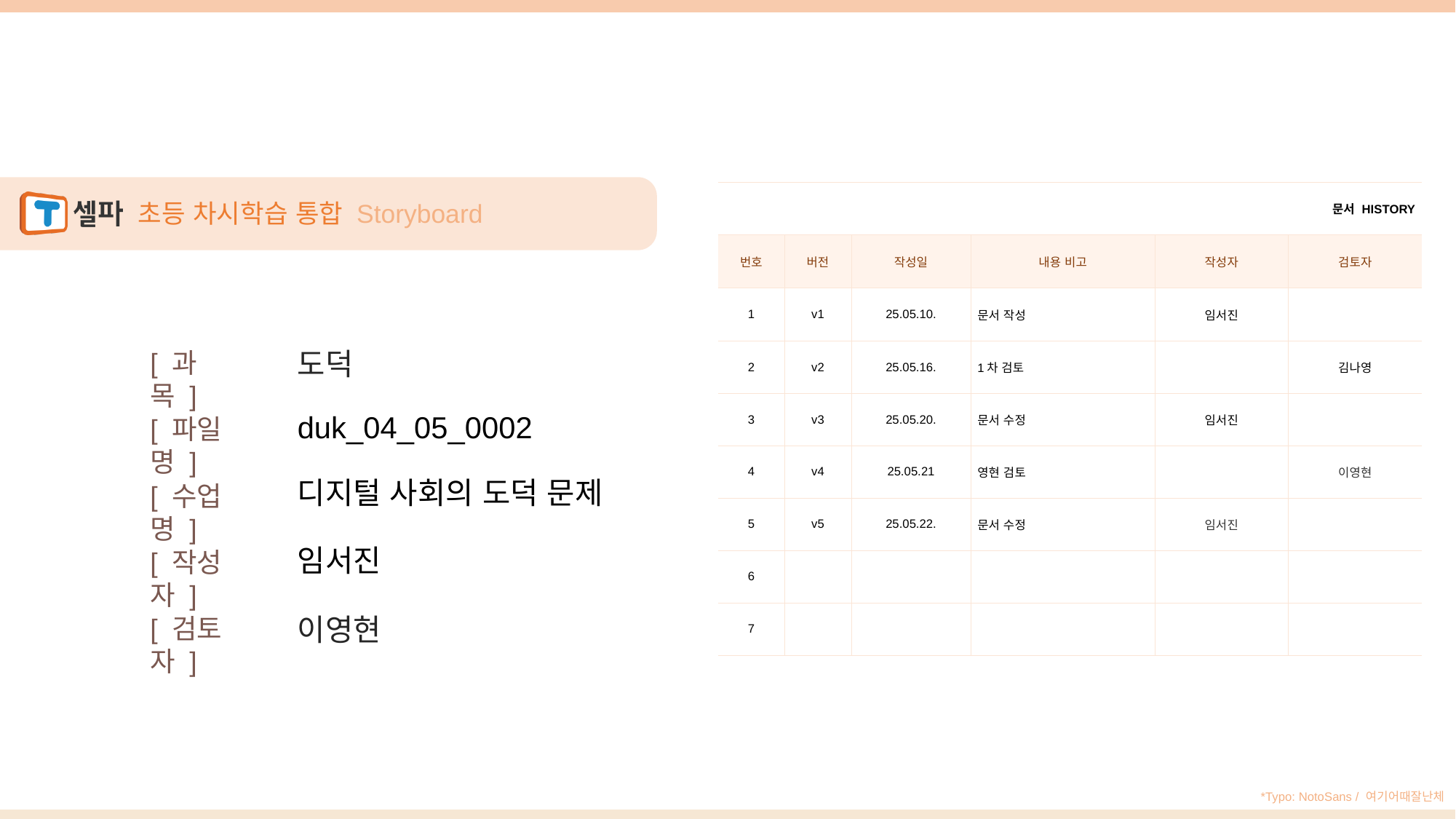

| 문서 HISTORY |  |  |  |  |  |
| --- | --- | --- | --- | --- | --- |
| 번호 | 버전 | 작성일 | 내용 비고 | 작성자 | 검토자 |
| 1 | v1 | 25.05.10. | 문서 작성 | 임서진 |  |
| 2 | v2 | 25.05.16. | 1차 검토 |  | 김나영 |
| 3 | v3 | 25.05.20. | 문서 수정 | 임서진 |  |
| 4 | v4 | 25.05.21 | 영현 검토 |  | 이영현 |
| 5 | v5 | 25.05.22. | 문서 수정 | 임서진 |  |
| 6 |  |  |  |  |  |
| 7 |  |  |  |  |  |
duk_04_05_0002
디지털 사회의 도덕 문제
임서진